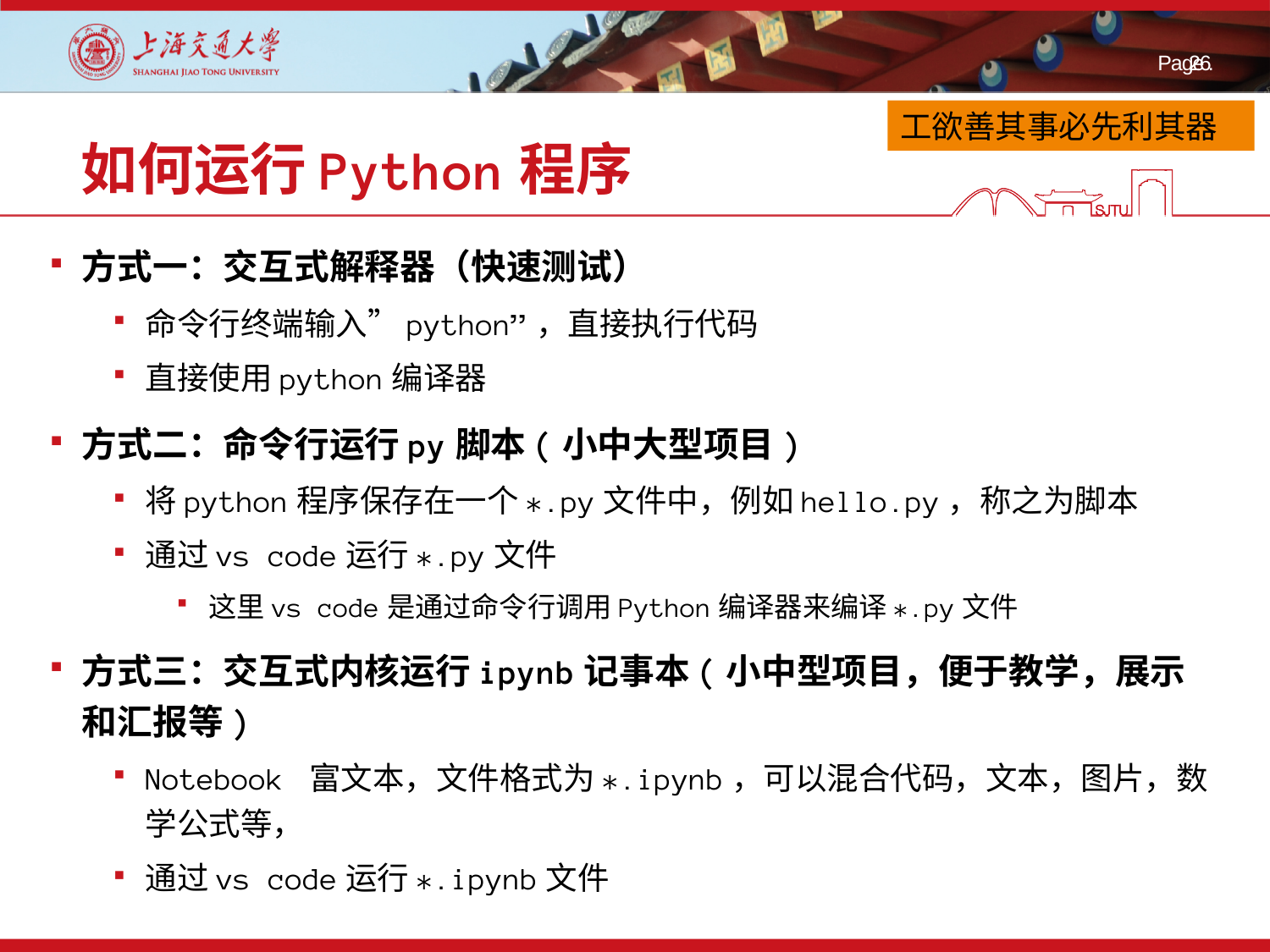

工欲善其事必先利其器
# 如何运行Python程序
方式一：交互式解释器（快速测试）
命令行终端输入”python”，直接执行代码
直接使用python编译器
方式二：命令行运行py脚本(小中大型项目)
将python程序保存在一个*.py文件中，例如hello.py，称之为脚本
通过vs code运行*.py文件
这里vs code是通过命令行调用Python编译器来编译*.py文件
方式三：交互式内核运行ipynb记事本(小中型项目，便于教学，展示和汇报等)
Notebook 富文本，文件格式为*.ipynb，可以混合代码，文本，图片，数学公式等，
通过vs code运行*.ipynb文件